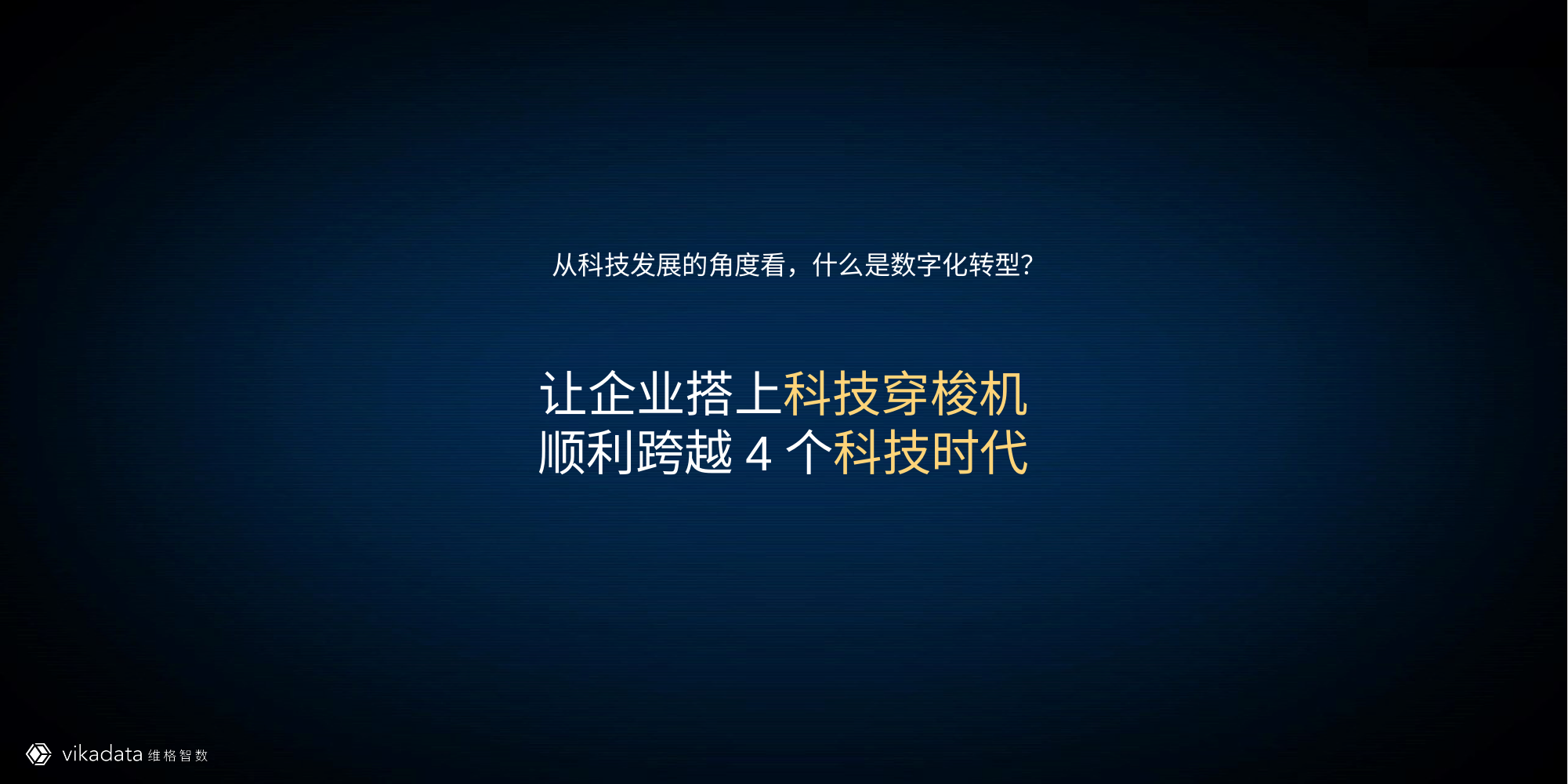

从科技发展的角度看，什么是数字化转型？
让企业搭上科技穿梭机
顺利跨越4个科技时代